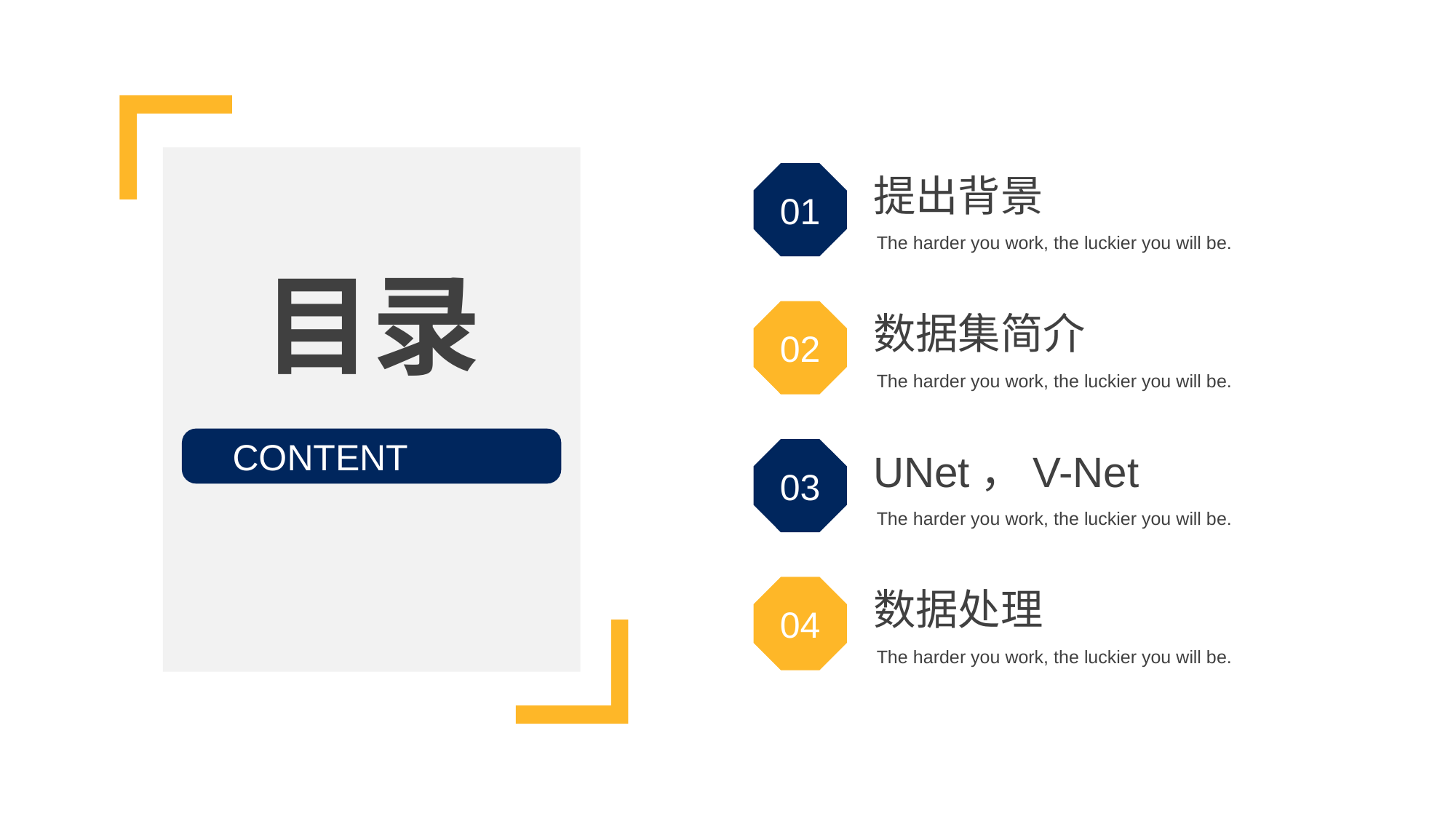

01
提出背景
The harder you work, the luckier you will be.
目录
02
数据集简介
The harder you work, the luckier you will be.
CONTENT

03
UNet，V-Net
The harder you work, the luckier you will be.
04
数据处理

The harder you work, the luckier you will be.